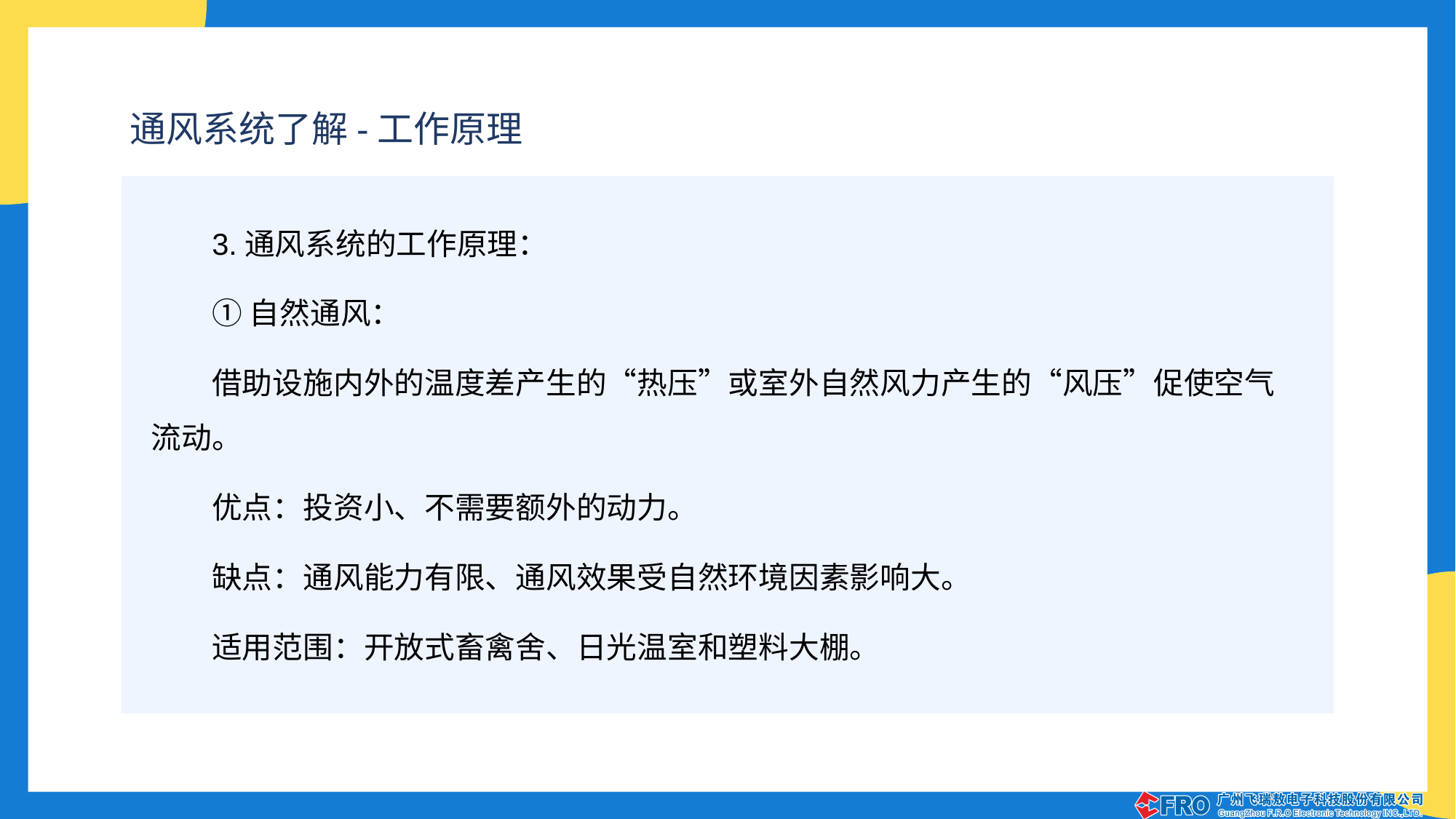

通风系统了解-工作原理
3.通风系统的工作原理：
①自然通风：
借助设施内外的温度差产生的“热压”或室外自然风力产生的“风压”促使空气流动。
优点：投资小、不需要额外的动力。
缺点：通风能力有限、通风效果受自然环境因素影响大。
适用范围：开放式畜禽舍、日光温室和塑料大棚。